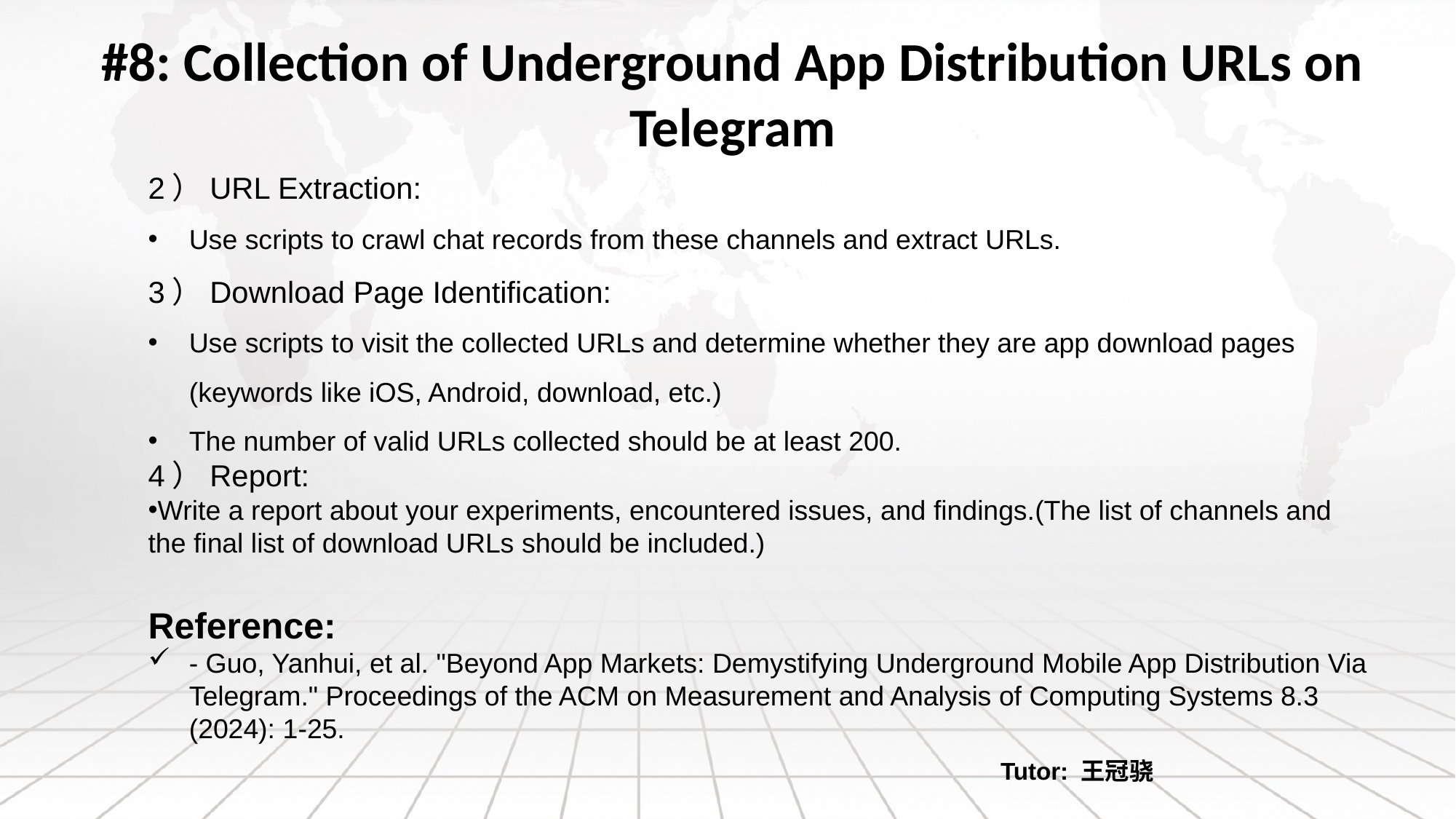

#8: Collection of Underground App Distribution URLs on Telegram
2）URL Extraction:
Use scripts to crawl chat records from these channels and extract URLs.
3）Download Page Identification:
Use scripts to visit the collected URLs and determine whether they are app download pages (keywords like iOS, Android, download, etc.)
The number of valid URLs collected should be at least 200.
4）Report:
Write a report about your experiments, encountered issues, and findings.(The list of channels and the final list of download URLs should be included.)

Reference:
- Guo, Yanhui, et al. "Beyond App Markets: Demystifying Underground Mobile App Distribution Via Telegram." Proceedings of the ACM on Measurement and Analysis of Computing Systems 8.3 (2024): 1-25.

Tutor: 王冠骁